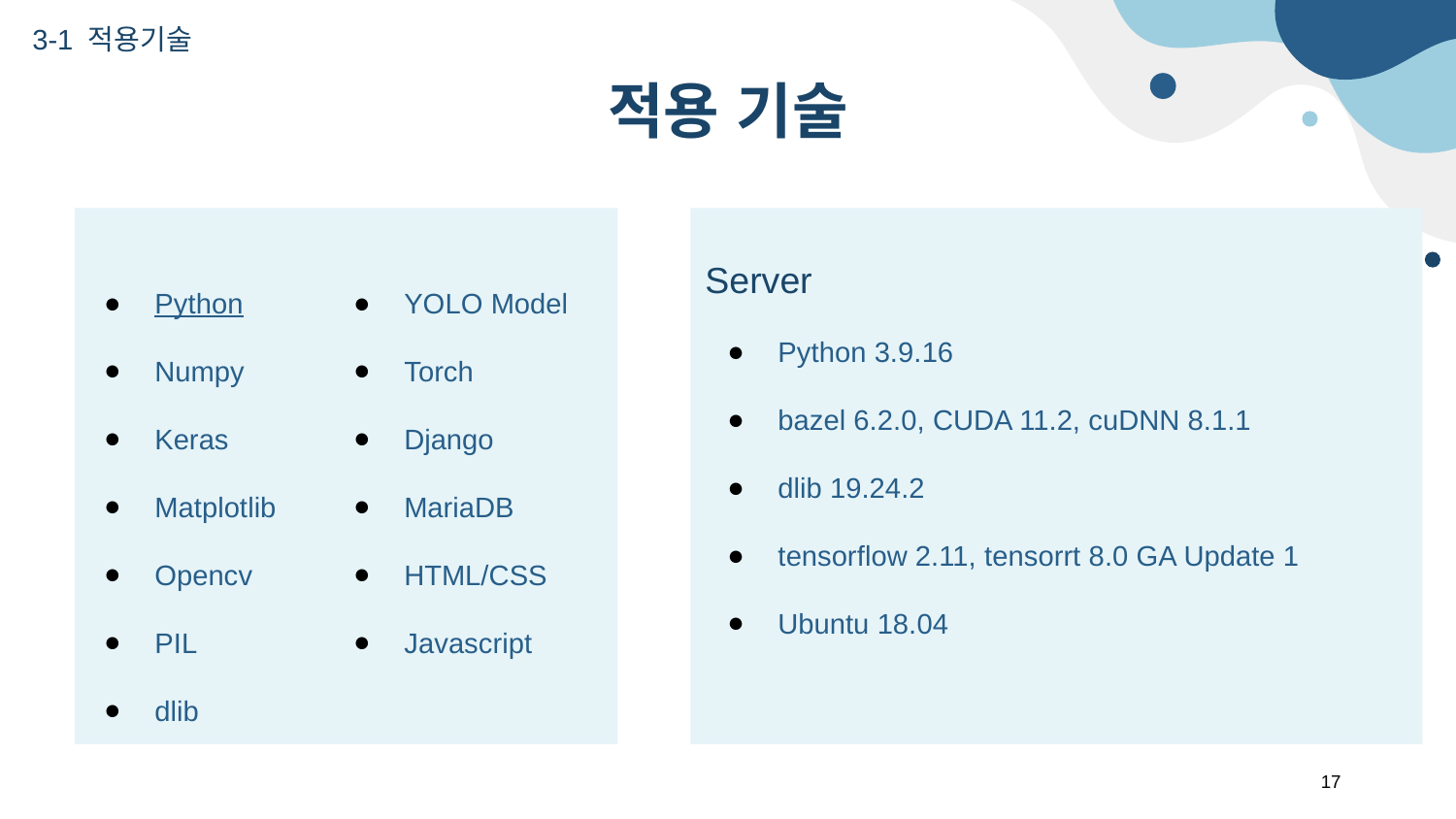

3-1 적용기술
# 적용 기술

Python
Numpy
Keras
Matplotlib
Opencv
PIL
dlib
YOLO Model
Torch
Django
MariaDB
HTML/CSS
Javascript

Server
Python 3.9.16
bazel 6.2.0, CUDA 11.2, cuDNN 8.1.1
dlib 19.24.2
tensorflow 2.11, tensorrt 8.0 GA Update 1
Ubuntu 18.04
17